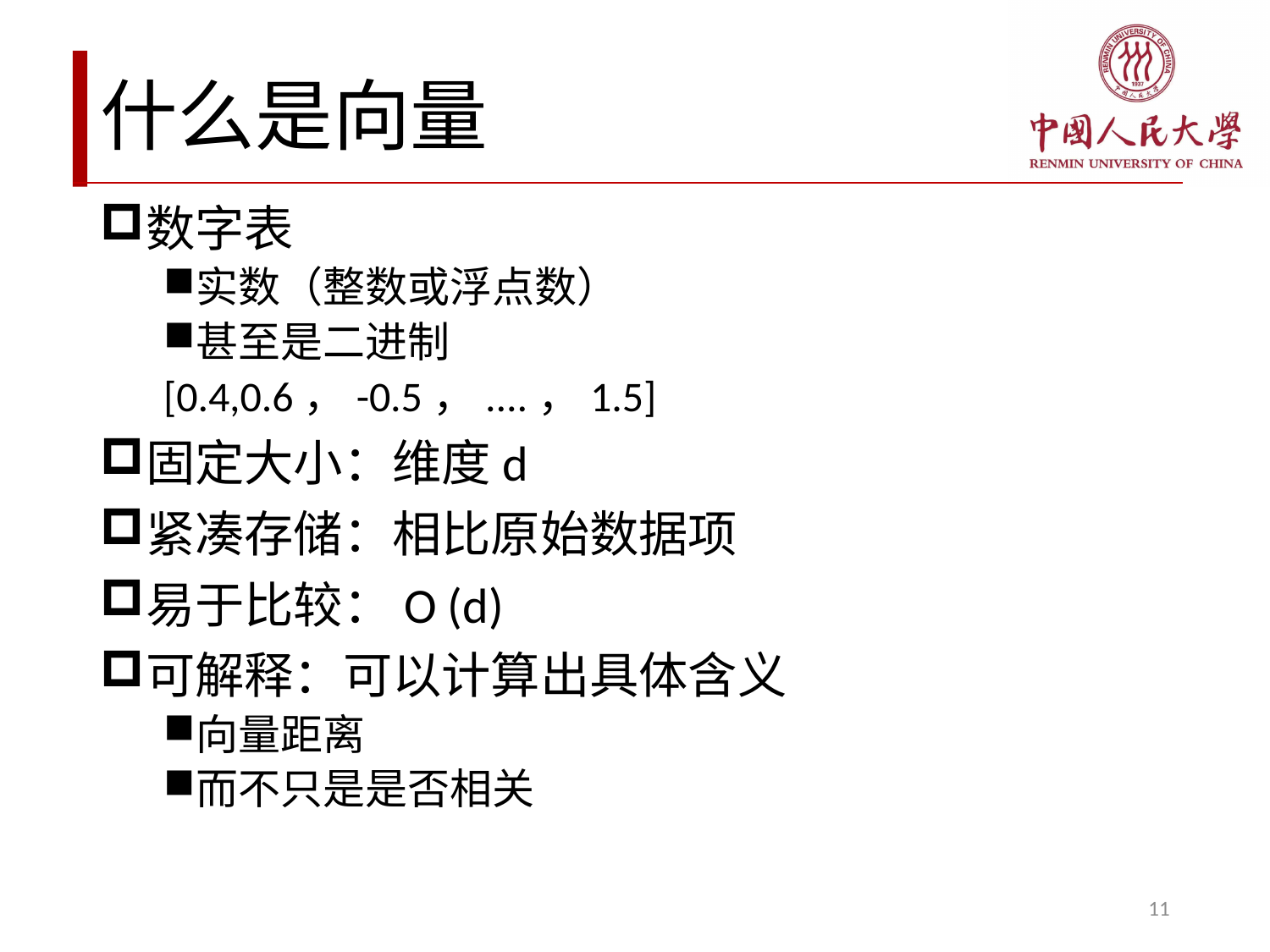

# 什么是向量
数字表
实数（整数或浮点数）
甚至是二进制
[0.4,0.6，-0.5，....，1.5]
固定大小：维度d
紧凑存储：相比原始数据项
易于比较：O (d)
可解释：可以计算出具体含义
向量距离
而不只是是否相关
11